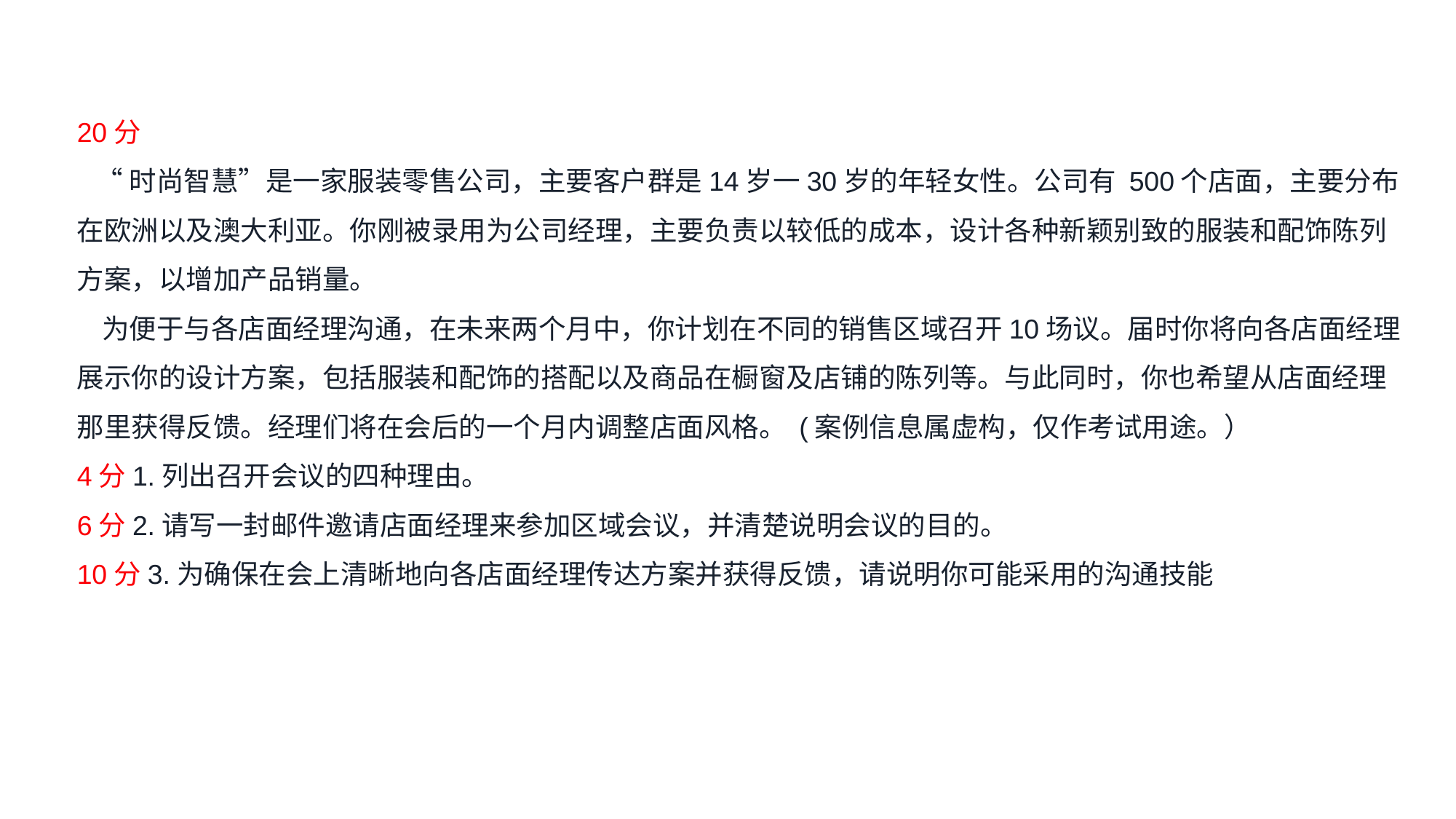

20分
   “时尚智慧”是一家服装零售公司，主要客户群是14岁一30岁的年轻女性。公司有 500个店面，主要分布在欧洲以及澳大利亚。你刚被录用为公司经理，主要负责以较低的成本，设计各种新颖别致的服装和配饰陈列方案，以增加产品销量。
   为便于与各店面经理沟通，在未来两个月中，你计划在不同的销售区域召开10场议。届时你将向各店面经理展示你的设计方案，包括服装和配饰的搭配以及商品在橱窗及店铺的陈列等。与此同时，你也希望从店面经理那里获得反馈。经理们将在会后的一个月内调整店面风格。 (案例信息属虚构，仅作考试用途。）
4分1.列出召开会议的四种理由。
6分2.请写一封邮件邀请店面经理来参加区域会议，并清楚说明会议的目的。
10分3.为确保在会上清晰地向各店面经理传达方案并获得反馈，请说明你可能采用的沟通技能